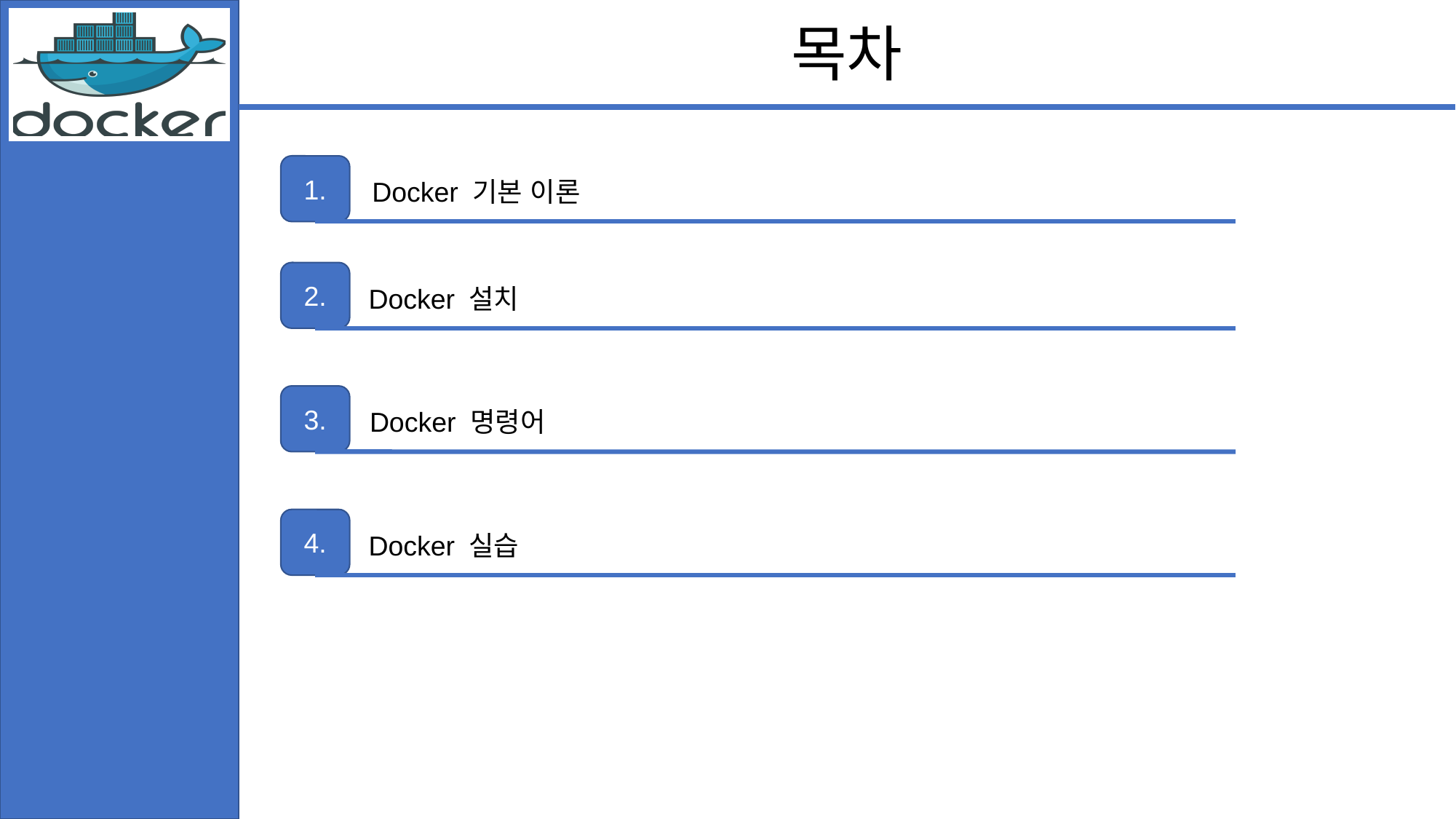

목차
1.
Docker 기본 이론
2.
Docker 설치
3.
Docker 명령어
4.
Docker 실습